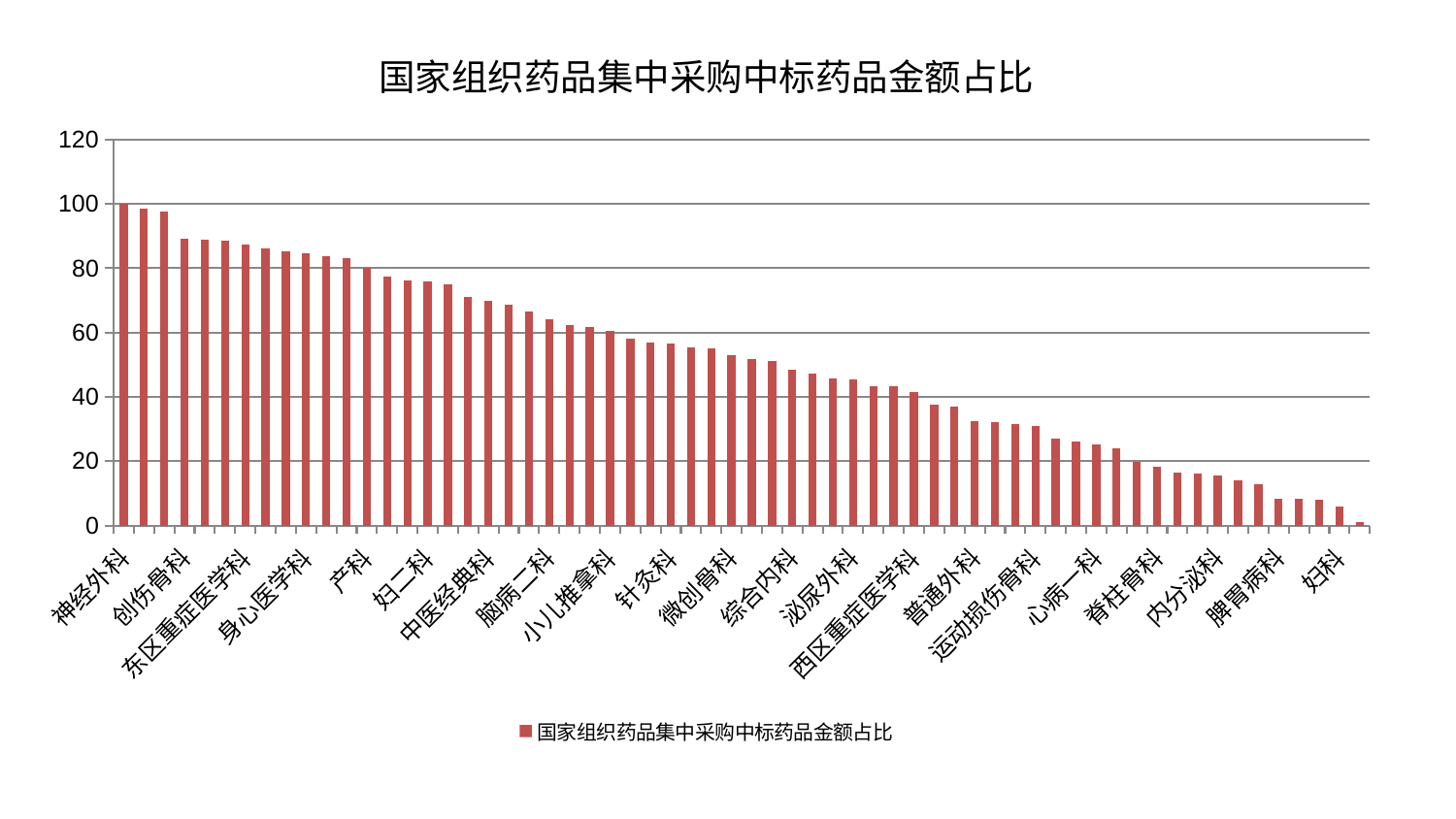

### Chart: 国家组织药品集中采购中标药品金额占比

| Category | 国家组织药品集中采购中标药品金额占比 |
|---|---|
| 神经外科 | 100.00000000000001 |
| 东区肾病科 | 98.48406208116712 |
| 心病三科 | 97.58671369285534 |
| 创伤骨科 | 89.27164409592395 |
| 儿科 | 88.98156385923112 |
| 肝胆外科 | 88.69821783830355 |
| 东区重症医学科 | 87.24456136994425 |
| 脑病一科 | 86.05574034092962 |
| 肝病科 | 85.33582264261781 |
| 身心医学科 | 84.75675076006333 |
| 神经内科 | 83.77744995504169 |
| 心血管内科 | 83.28224113395923 |
| 产科 | 80.11146375012633 |
| 肛肠科 | 77.44987687254076 |
| 男科 | 76.17218911422532 |
| 妇二科 | 75.96845733986906 |
| 治未病中心 | 74.9395031153686 |
| 血液科 | 70.99002271960092 |
| 中医经典科 | 69.97260797000834 |
| 风湿病科 | 68.62945950696192 |
| 康复科 | 66.54954872832609 |
| 脑病二科 | 64.08075694276623 |
| 胸外科 | 62.23222934838757 |
| 脑病三科 | 61.59005789689144 |
| 小儿推拿科 | 60.38240610135891 |
| 肿瘤内科 | 58.13957662656355 |
| 医院 | 56.79144266177634 |
| 针灸科 | 56.563452141379614 |
| 关节骨科 | 55.30814662314677 |
| 口腔科 | 54.94950816958088 |
| 微创骨科 | 53.061505250845144 |
| 呼吸内科 | 51.73215459939365 |
| 肾病科 | 51.060091133408065 |
| 综合内科 | 48.5563434905332 |
| 妇科妇二科合并 | 47.13528187160315 |
| 心病四科 | 45.829708376891546 |
| 泌尿外科 | 45.444615569923705 |
| 骨科 | 43.17873159386298 |
| 皮肤科 | 43.16227058329323 |
| 西区重症医学科 | 41.455486944545655 |
| 老年医学科 | 37.52990437851514 |
| 耳鼻喉科 | 37.02548676534067 |
| 普通外科 | 32.35040044051487 |
| 消化内科 | 32.022791459305026 |
| 推拿科 | 31.53468878560985 |
| 运动损伤骨科 | 30.930619377637452 |
| 心病二科 | 26.895637528521757 |
| 眼科 | 25.981512307307355 |
| 心病一科 | 25.301976614827247 |
| 中医外治中心 | 24.039141347217708 |
| 周围血管科 | 19.829834862162024 |
| 脊柱骨科 | 18.252658342847166 |
| 小儿骨科 | 16.41180220615888 |
| 脾胃科消化科合并 | 16.074691175332788 |
| 内分泌科 | 15.631708537738767 |
| 肾脏内科 | 14.024650420456444 |
| 重症医学科 | 12.765771306664416 |
| 脾胃病科 | 8.42907755559745 |
| 乳腺甲状腺外科 | 8.197162104509387 |
| 美容皮肤科 | 8.130808580434639 |
| 妇科 | 5.883073831128396 |
| 显微骨科 | 0.9386900125016799 |
235